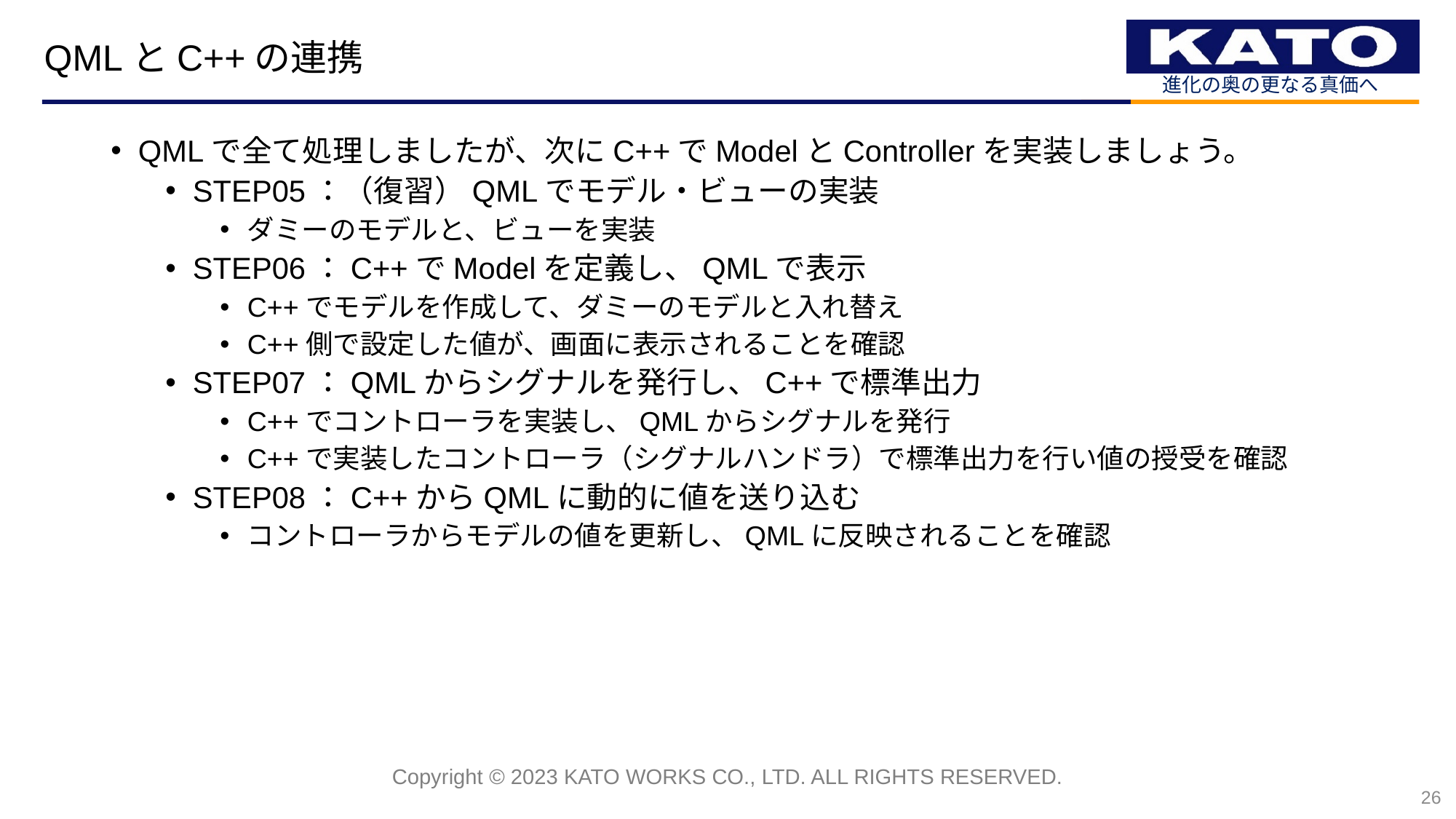

# QMLとC++の連携
QMLで全て処理しましたが、次にC++でModelとControllerを実装しましょう。
STEP05：（復習）QMLでモデル・ビューの実装
ダミーのモデルと、ビューを実装
STEP06：C++でModelを定義し、QMLで表示
C++でモデルを作成して、ダミーのモデルと入れ替え
C++側で設定した値が、画面に表示されることを確認
STEP07：QMLからシグナルを発行し、C++で標準出力
C++でコントローラを実装し、QMLからシグナルを発行
C++で実装したコントローラ（シグナルハンドラ）で標準出力を行い値の授受を確認
STEP08：C++からQMLに動的に値を送り込む
コントローラからモデルの値を更新し、QMLに反映されることを確認
26